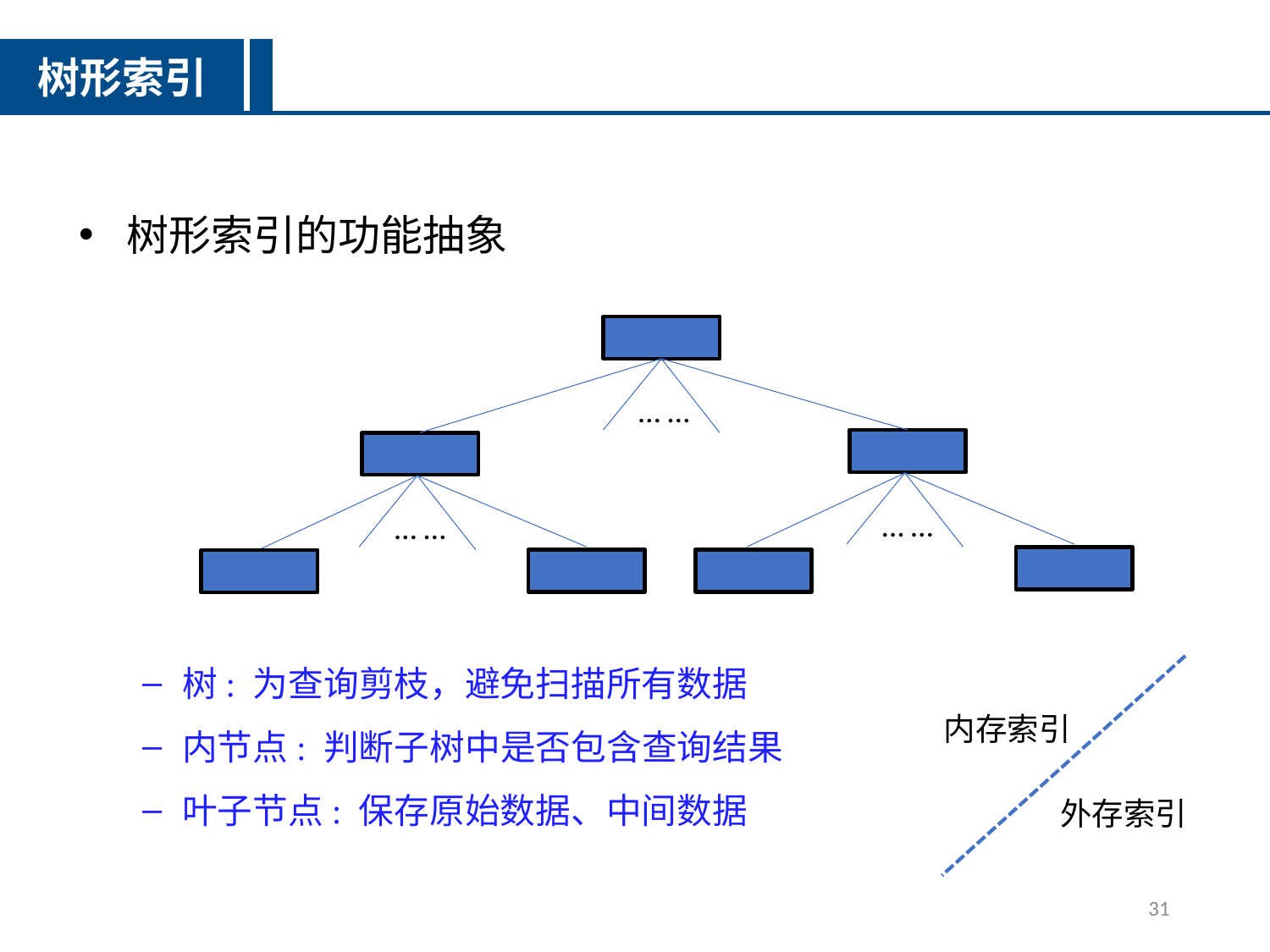

树形索引

树形索引的功能抽象

树: 为查询剪枝，避免扫描所有数据
内节点: 判断子树中是否包含查询结果
叶子节点: 保存原始数据、中间数据

… …

… …
… …

内存索引
外存索引
31